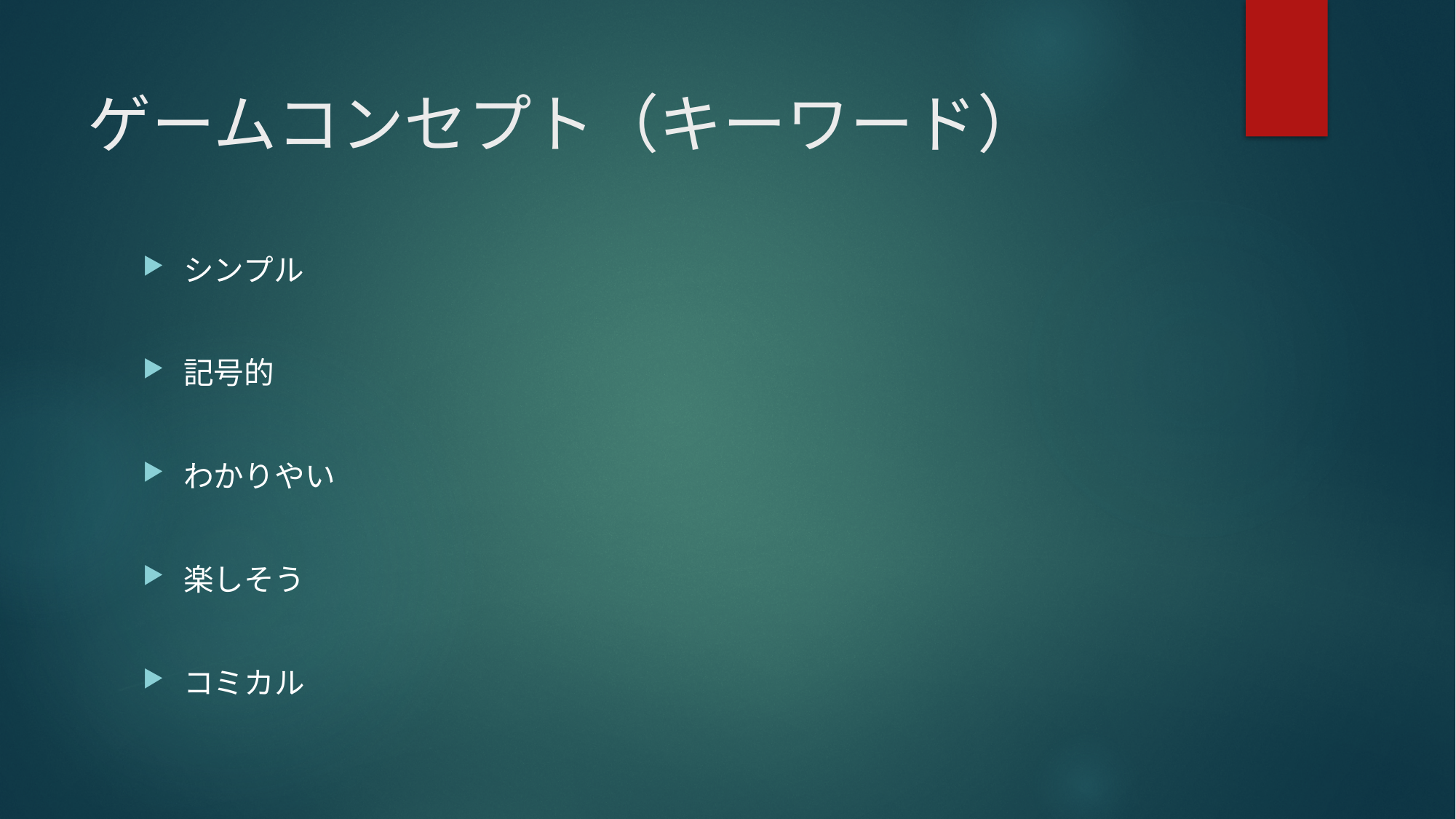

# ゲームコンセプト（キーワード）
シンプル

記号的

わかりやい

楽しそう

コミカル